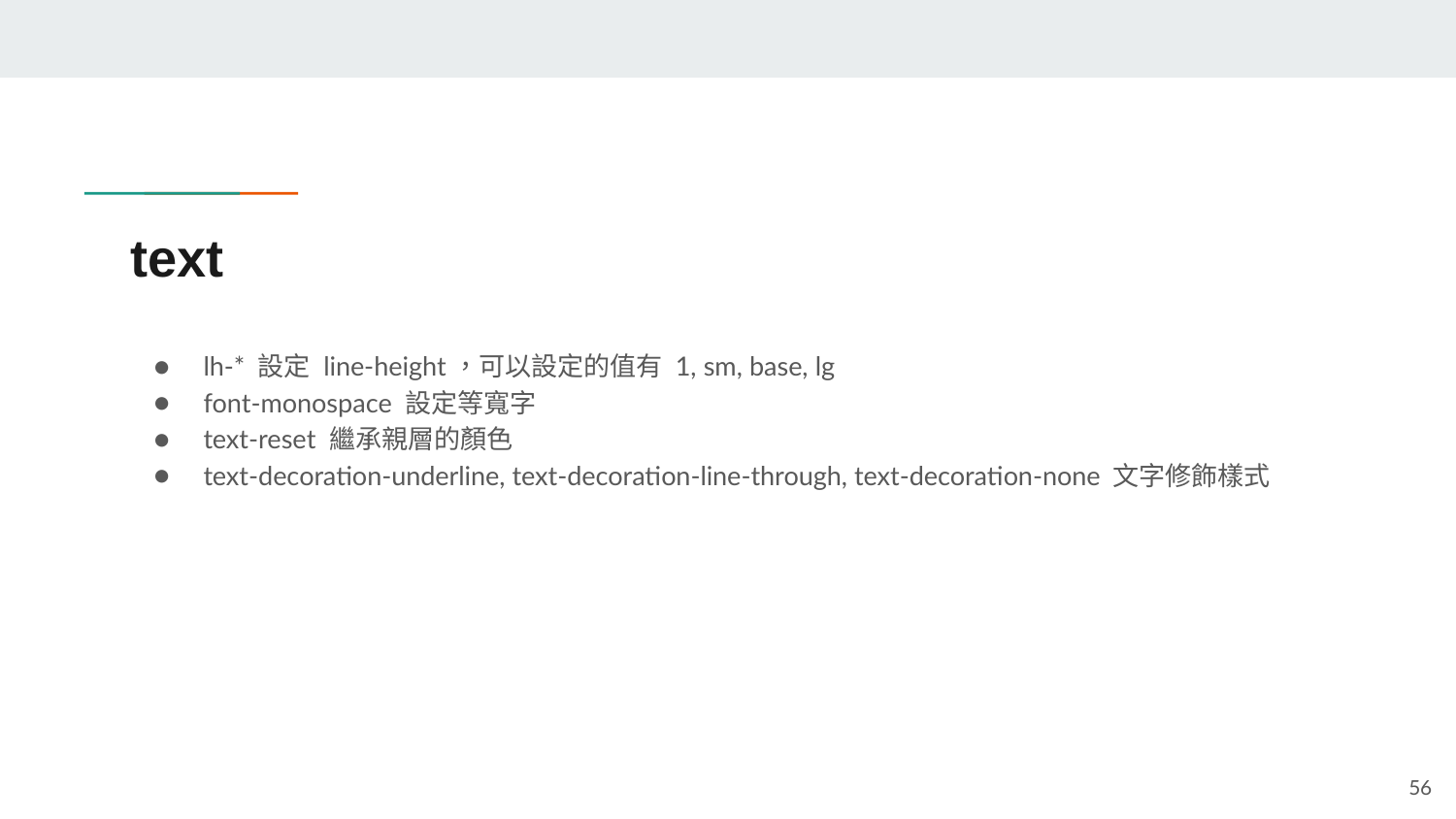

# text
lh-* 設定 line-height，可以設定的值有 1, sm, base, lg
font-monospace 設定等寬字
text-reset 繼承親層的顏色
text-decoration-underline, text-decoration-line-through, text-decoration-none 文字修飾樣式
56